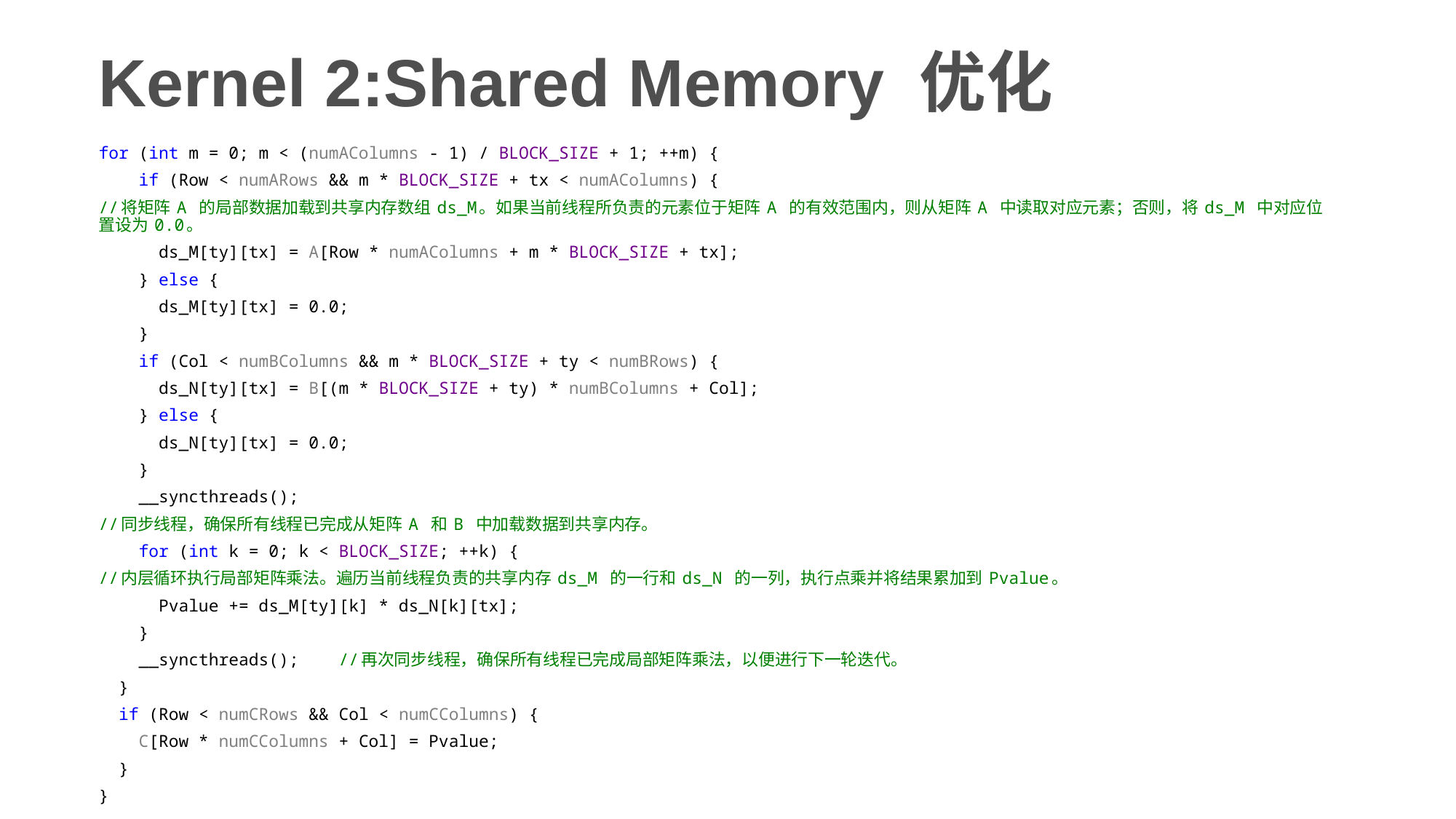

# Kernel 2:Shared Memory 优化
for (int m = 0; m < (numAColumns - 1) / BLOCK_SIZE + 1; ++m) {
    if (Row < numARows && m * BLOCK_SIZE + tx < numAColumns) {
//将矩阵 A 的局部数据加载到共享内存数组 ds_M。如果当前线程所负责的元素位于矩阵 A 的有效范围内，则从矩阵 A 中读取对应元素；否则，将 ds_M 中对应位置设为 0.0。
      ds_M[ty][tx] = A[Row * numAColumns + m * BLOCK_SIZE + tx];
    } else {
      ds_M[ty][tx] = 0.0;
    }
    if (Col < numBColumns && m * BLOCK_SIZE + ty < numBRows) {
      ds_N[ty][tx] = B[(m * BLOCK_SIZE + ty) * numBColumns + Col];
    } else {
      ds_N[ty][tx] = 0.0;
    }
    __syncthreads();
//同步线程，确保所有线程已完成从矩阵 A 和 B 中加载数据到共享内存。
    for (int k = 0; k < BLOCK_SIZE; ++k) {
//内层循环执行局部矩阵乘法。遍历当前线程负责的共享内存 ds_M 的一行和 ds_N 的一列，执行点乘并将结果累加到 Pvalue。
      Pvalue += ds_M[ty][k] * ds_N[k][tx];
    }
    __syncthreads();    //再次同步线程，确保所有线程已完成局部矩阵乘法，以便进行下一轮迭代。
  }
  if (Row < numCRows && Col < numCColumns) {
    C[Row * numCColumns + Col] = Pvalue;
  }
}